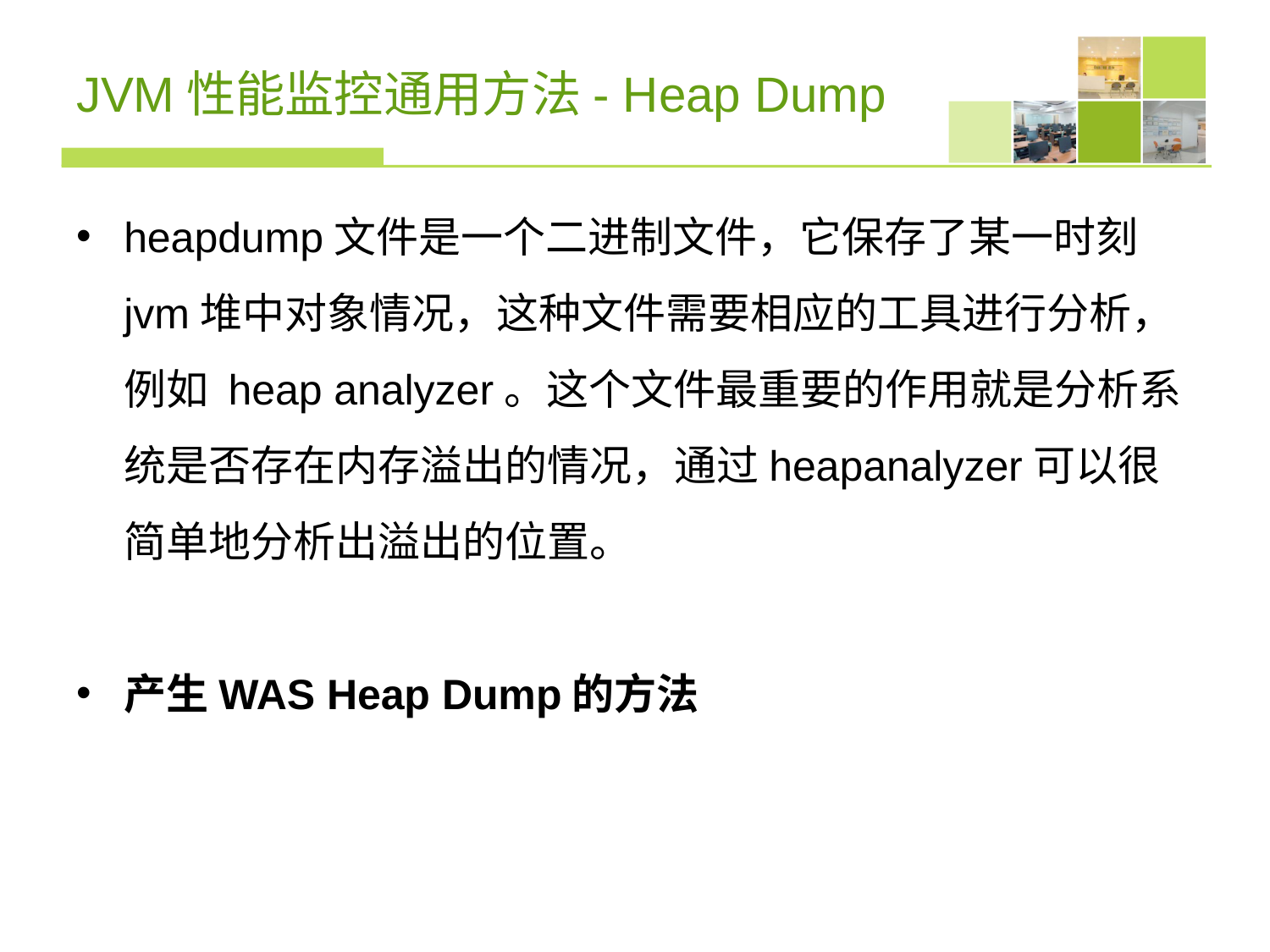

# JVM性能监控通用方法- Heap Dump
heapdump文件是一个二进制文件，它保存了某一时刻jvm堆中对象情况，这种文件需要相应的工具进行分析，例如 heap analyzer。这个文件最重要的作用就是分析系统是否存在内存溢出的情况，通过heapanalyzer可以很简单地分析出溢出的位置。

产生WAS Heap Dump的方法